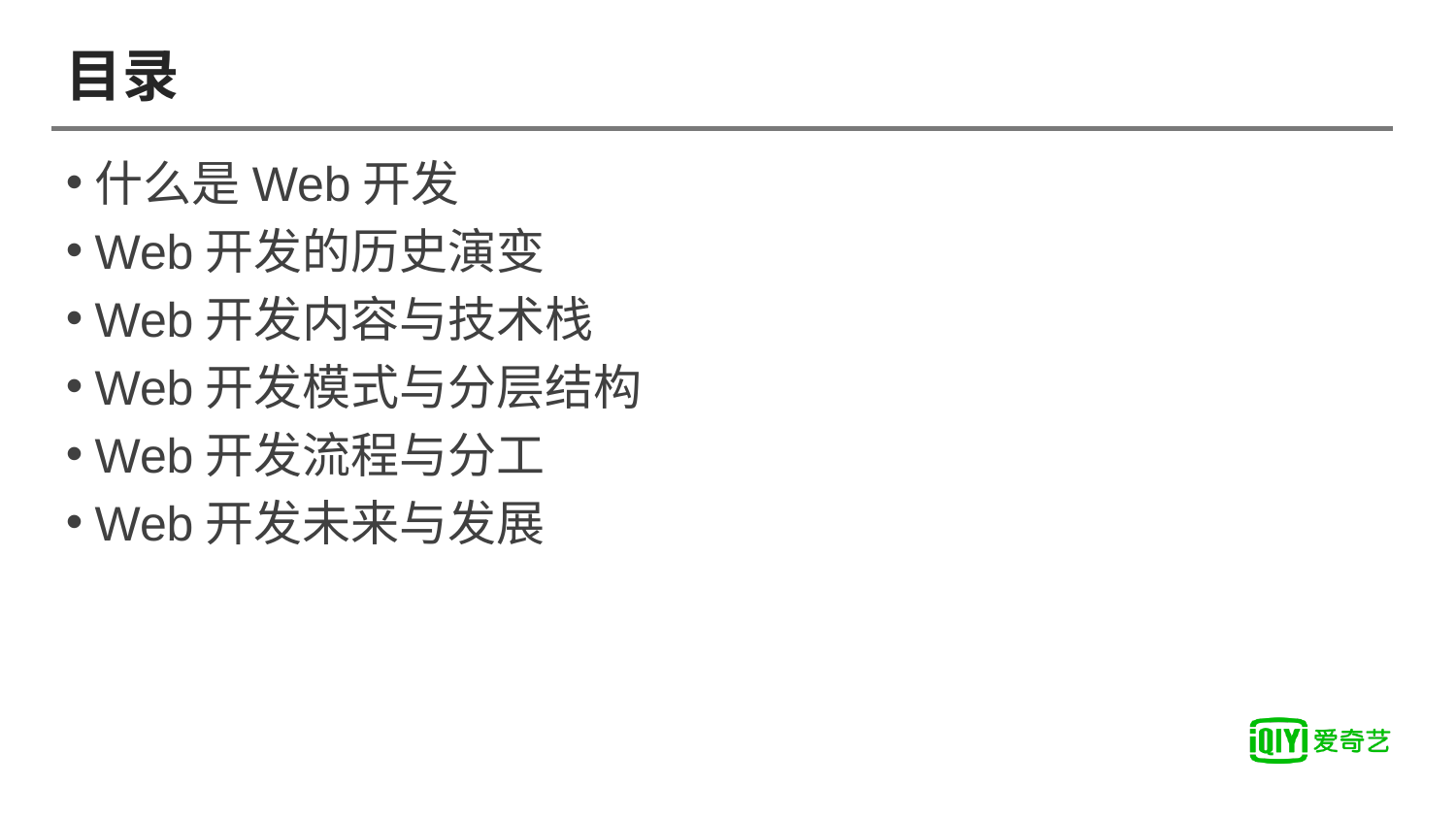

# 目录
什么是Web开发
Web开发的历史演变
Web开发内容与技术栈
Web开发模式与分层结构
Web开发流程与分工
Web开发未来与发展